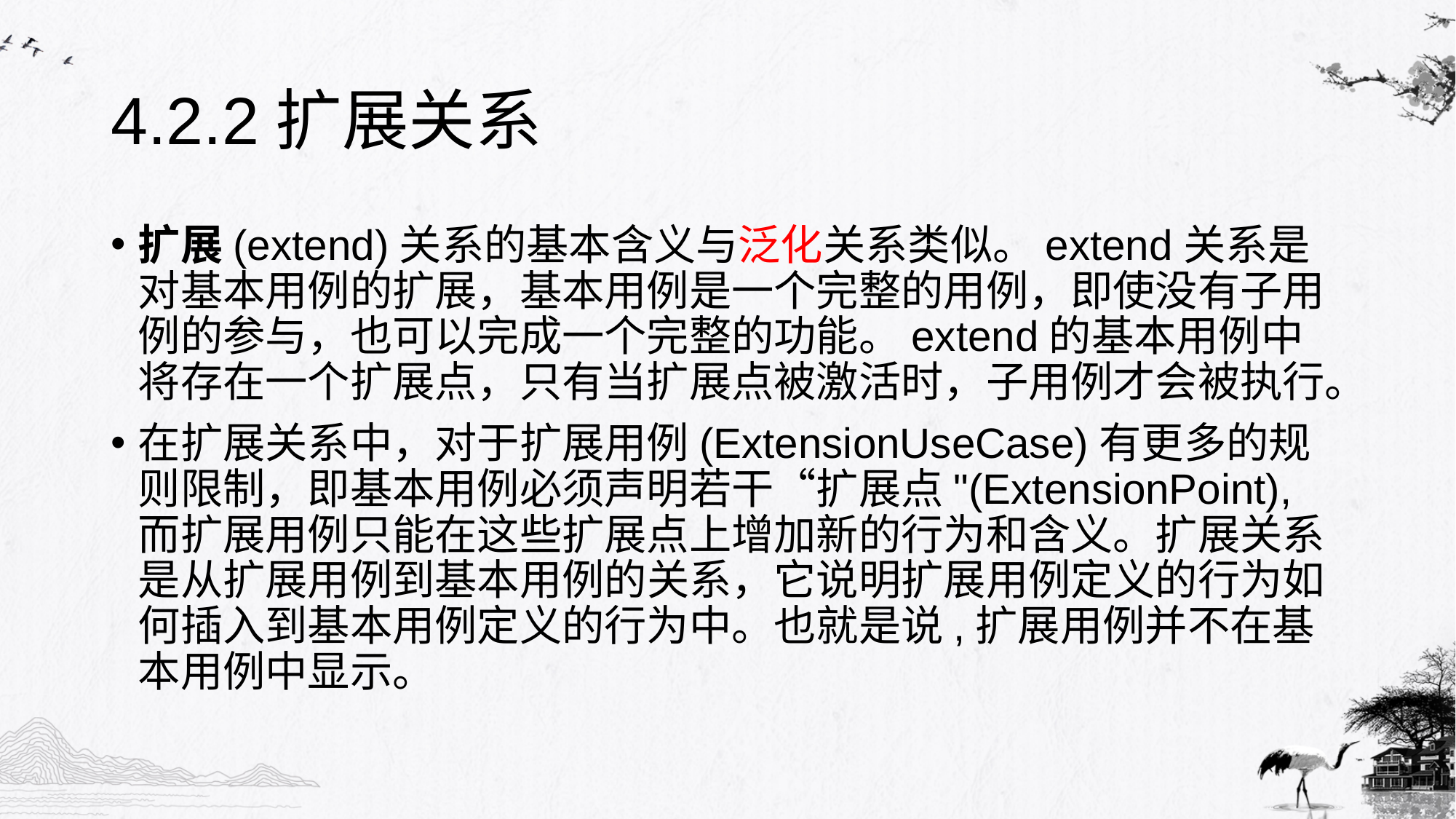

# 4.2.2扩展关系
扩展(extend)关系的基本含义与泛化关系类似。extend关系是对基本用例的扩展，基本用例是一个完整的用例，即使没有子用例的参与，也可以完成一个完整的功能。extend的基本用例中将存在一个扩展点，只有当扩展点被激活时，子用例才会被执行。
在扩展关系中，对于扩展用例(ExtensionUseCase)有更多的规则限制，即基本用例必须声明若干“扩展点"(ExtensionPoint),而扩展用例只能在这些扩展点上增加新的行为和含义。扩展关系是从扩展用例到基本用例的关系，它说明扩展用例定义的行为如何插入到基本用例定义的行为中。也就是说,扩展用例并不在基本用例中显示。